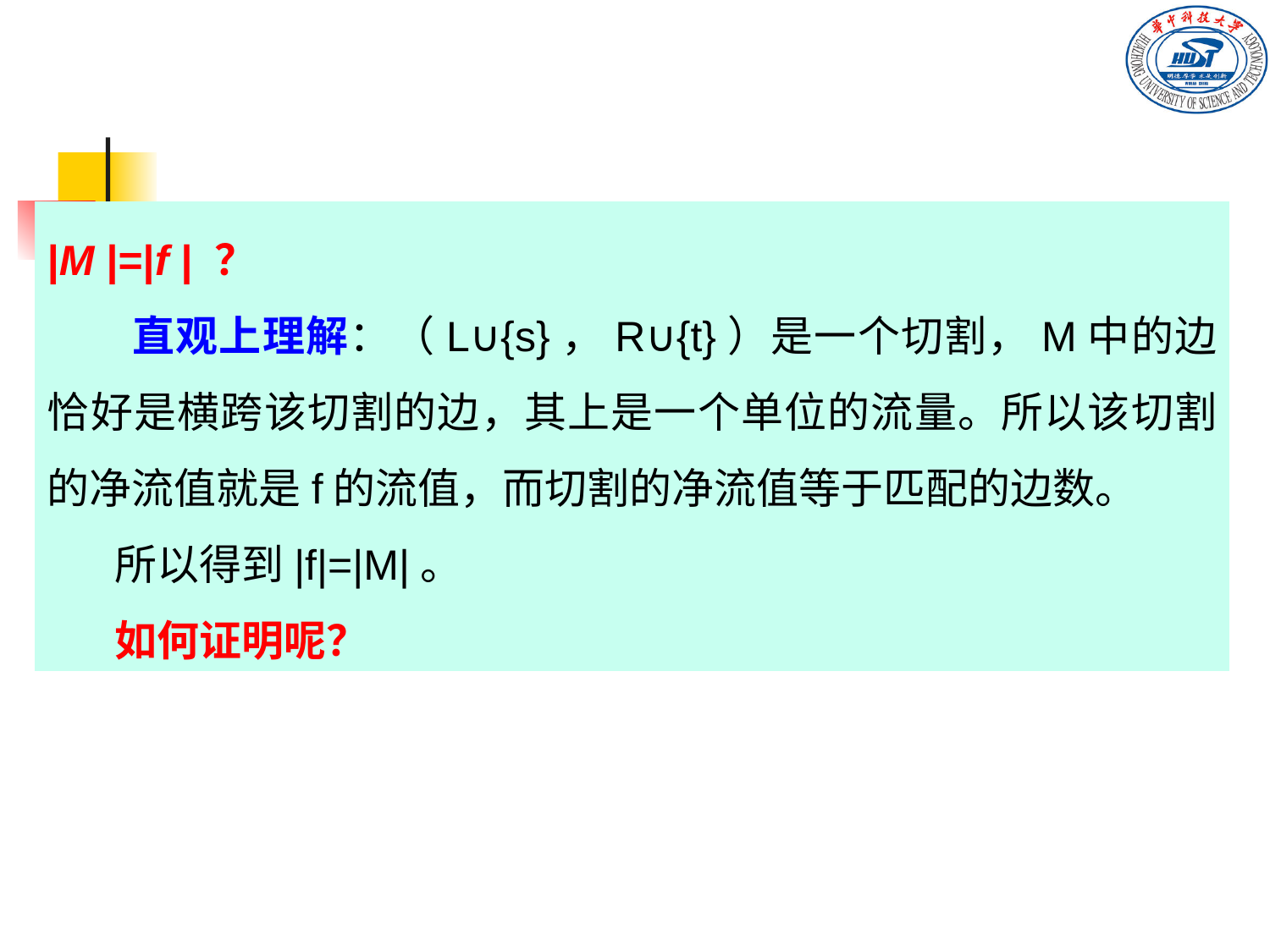

|M |=|f | ？
       直观上理解：（L∪{s}，R∪{t}）是一个切割，M中的边恰好是横跨该切割的边，其上是一个单位的流量。所以该切割的净流值就是f的流值，而切割的净流值等于匹配的边数。
      所以得到|f|=|M|。
      如何证明呢？